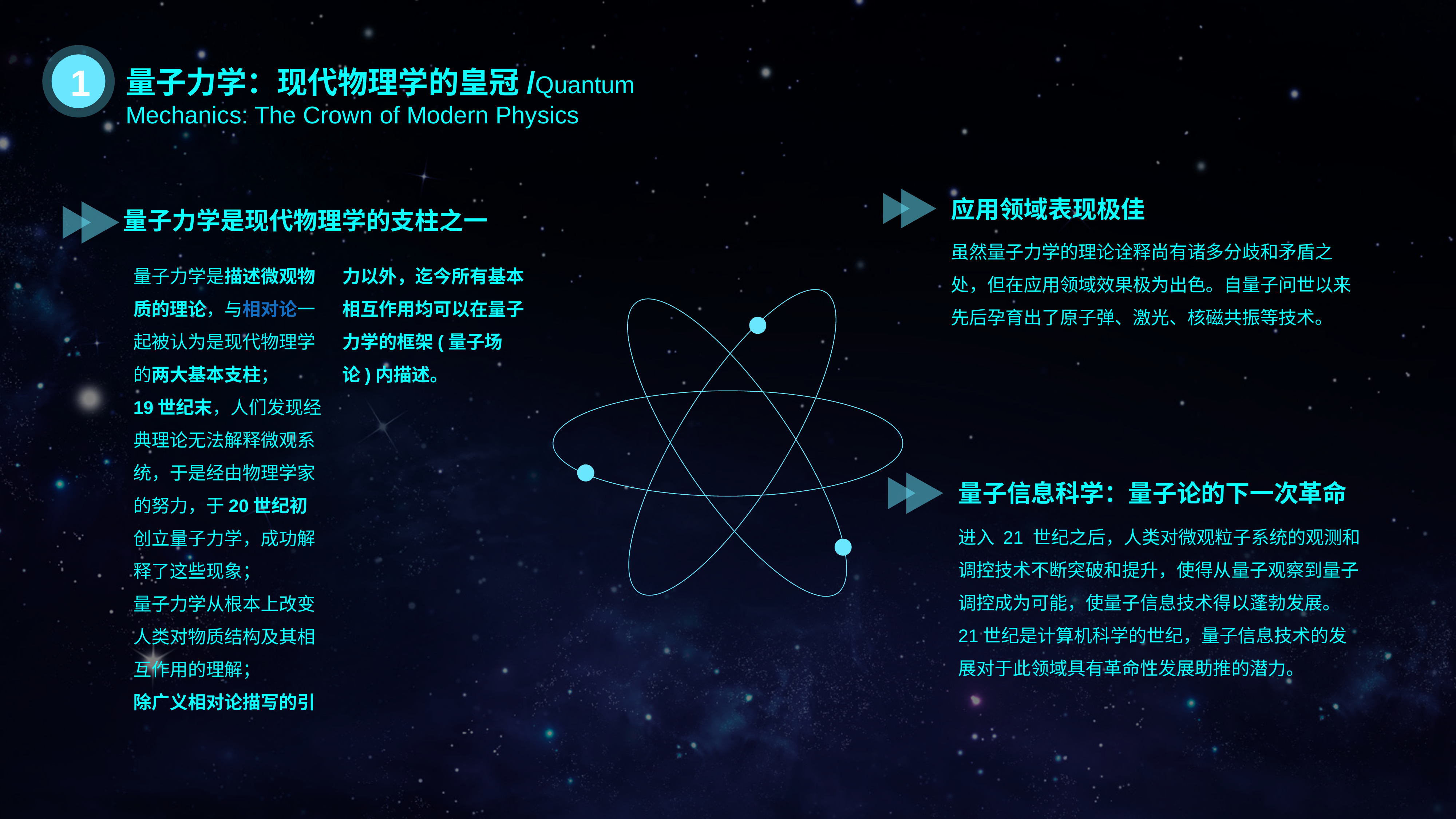

1

量子力学：现代物理学的皇冠/Quantum Mechanics: The Crown of Modern Physics
应用领域表现极佳

虽然量子力学的理论诠释尚有诸多分歧和矛盾之处，但在应用领域效果极为出色。自量子问世以来先后孕育出了原子弹、激光、核磁共振等技术。
量子力学是现代物理学的支柱之一

量子力学是描述微观物质的理论，与相对论一起被认为是现代物理学的两大基本支柱；
19世纪末，人们发现经典理论无法解释微观系统，于是经由物理学家的努力，于20世纪初创立量子力学，成功解释了这些现象；
量子力学从根本上改变人类对物质结构及其相互作用的理解；
除广义相对论描写的引力以外，迄今所有基本相互作用均可以在量子力学的框架(量子场论)内描述。

量子信息科学：量子论的下一次革命

进入 21 世纪之后，人类对微观粒子系统的观测和调控技术不断突破和提升，使得从量子观察到量子调控成为可能，使量子信息技术得以蓬勃发展。
21世纪是计算机科学的世纪，量子信息技术的发展对于此领域具有革命性发展助推的潜力。